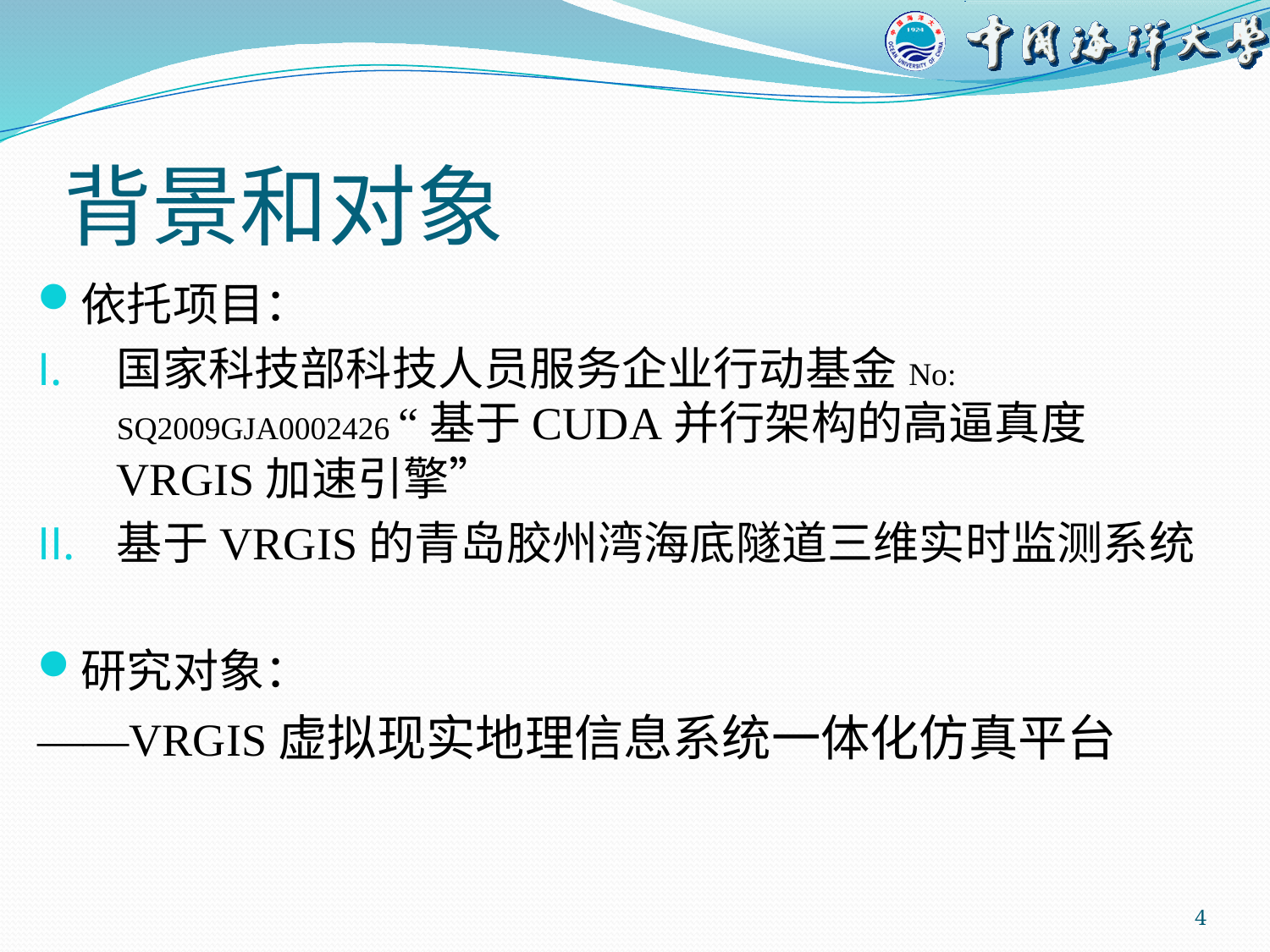

# 背景和对象
依托项目：
国家科技部科技人员服务企业行动基金No: SQ2009GJA0002426 “基于CUDA并行架构的高逼真度VRGIS加速引擎”
基于VRGIS的青岛胶州湾海底隧道三维实时监测系统

研究对象：
——VRGIS虚拟现实地理信息系统一体化仿真平台
4